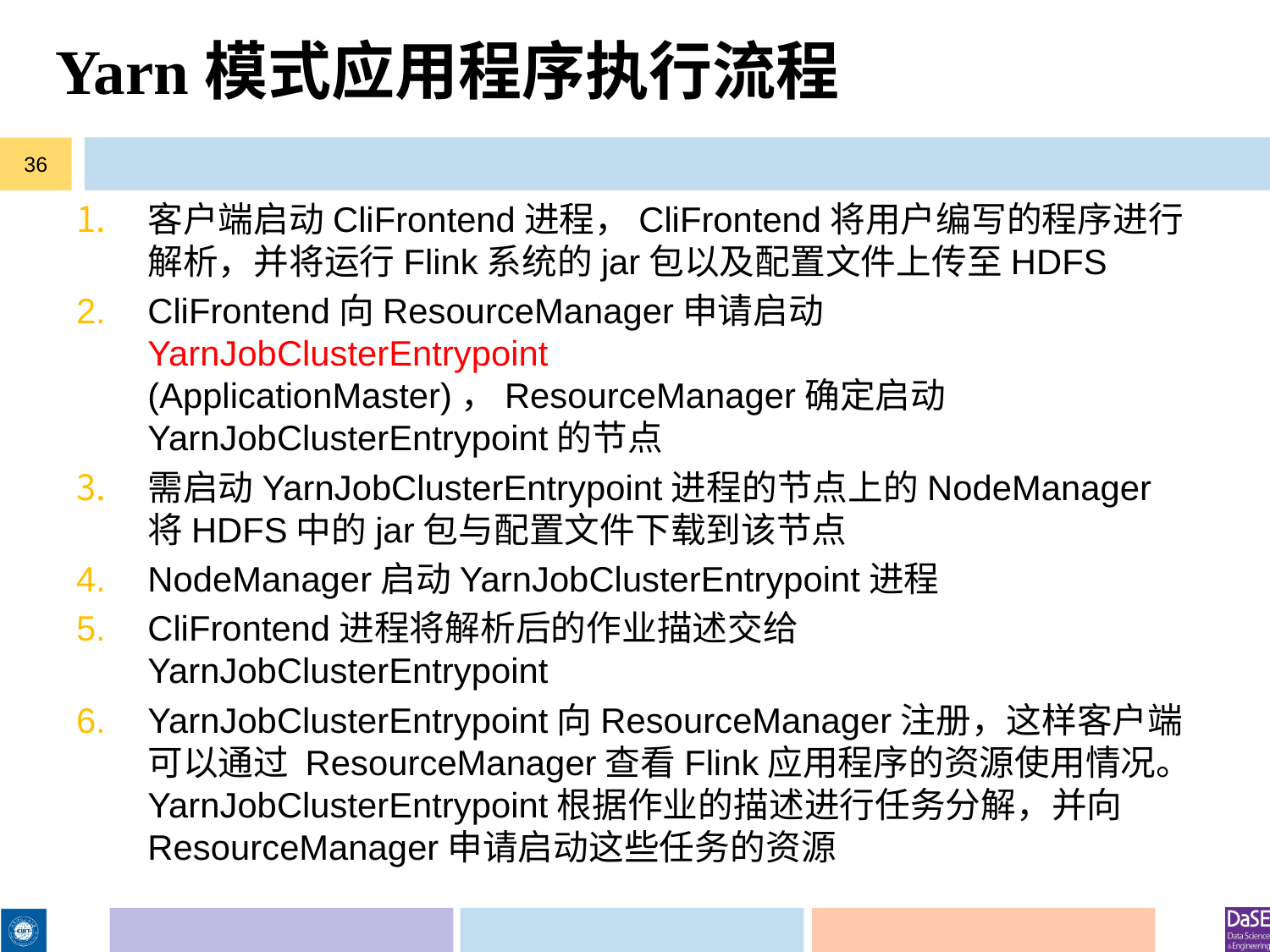

# Yarn模式应用程序执行流程
36
客户端启动CliFrontend进程，CliFrontend将用户编写的程序进行解析，并将运行Flink系统的jar包以及配置文件上传至HDFS
CliFrontend向ResourceManager申请启动YarnJobClusterEntrypoint (ApplicationMaster)，ResourceManager确定启动YarnJobClusterEntrypoint的节点
需启动YarnJobClusterEntrypoint进程的节点上的NodeManager将HDFS中的jar包与配置文件下载到该节点
NodeManager启动YarnJobClusterEntrypoint进程
CliFrontend进程将解析后的作业描述交给YarnJobClusterEntrypoint
YarnJobClusterEntrypoint向ResourceManager注册，这样客户端可以通过 ResourceManager查看Flink应用程序的资源使用情况。 YarnJobClusterEntrypoint根据作业的描述进行任务分解，并向ResourceManager申请启动这些任务的资源